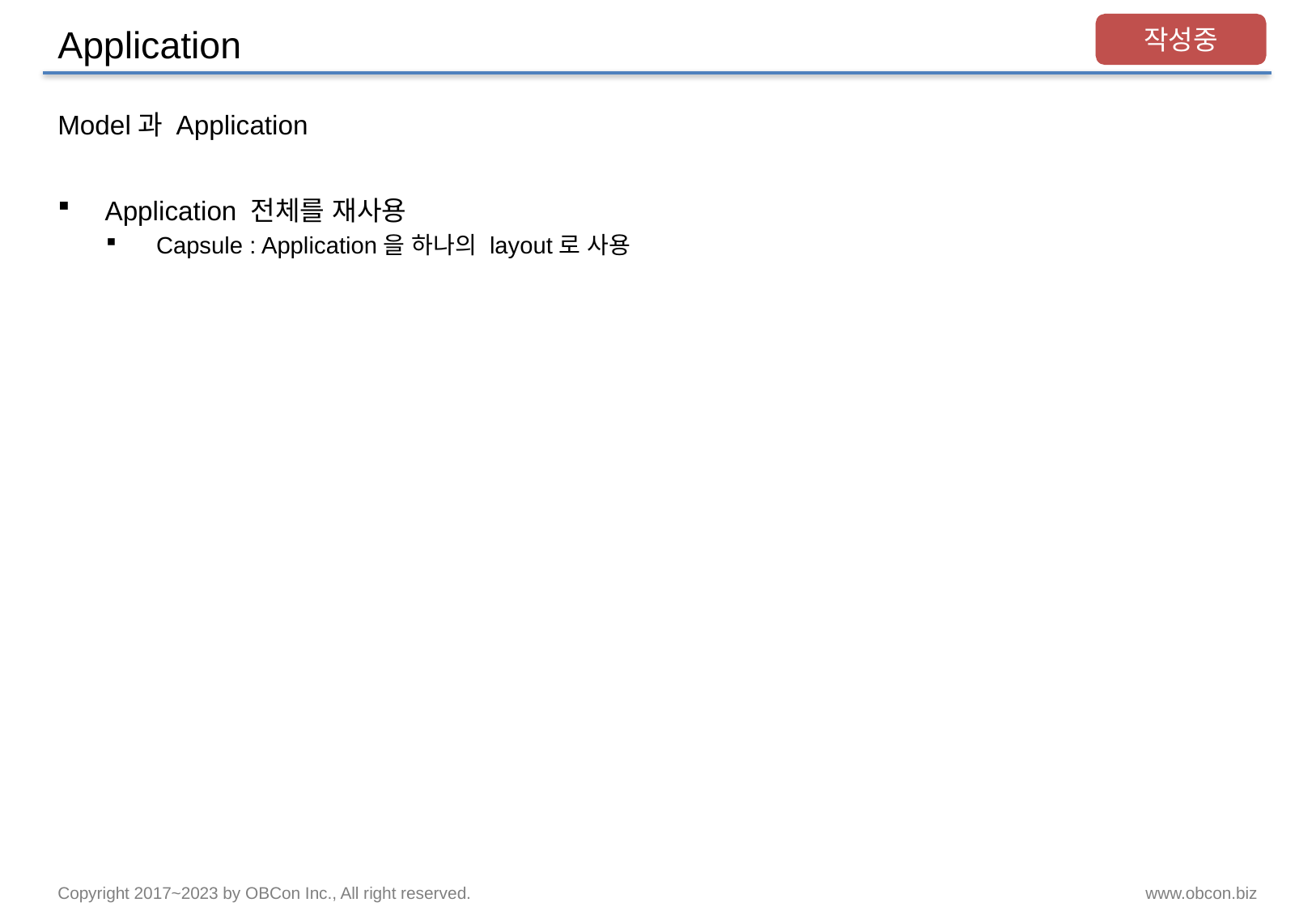

# Application
작성중
Model과 Application
Application 전체를 재사용
Capsule : Application을 하나의 layout로 사용